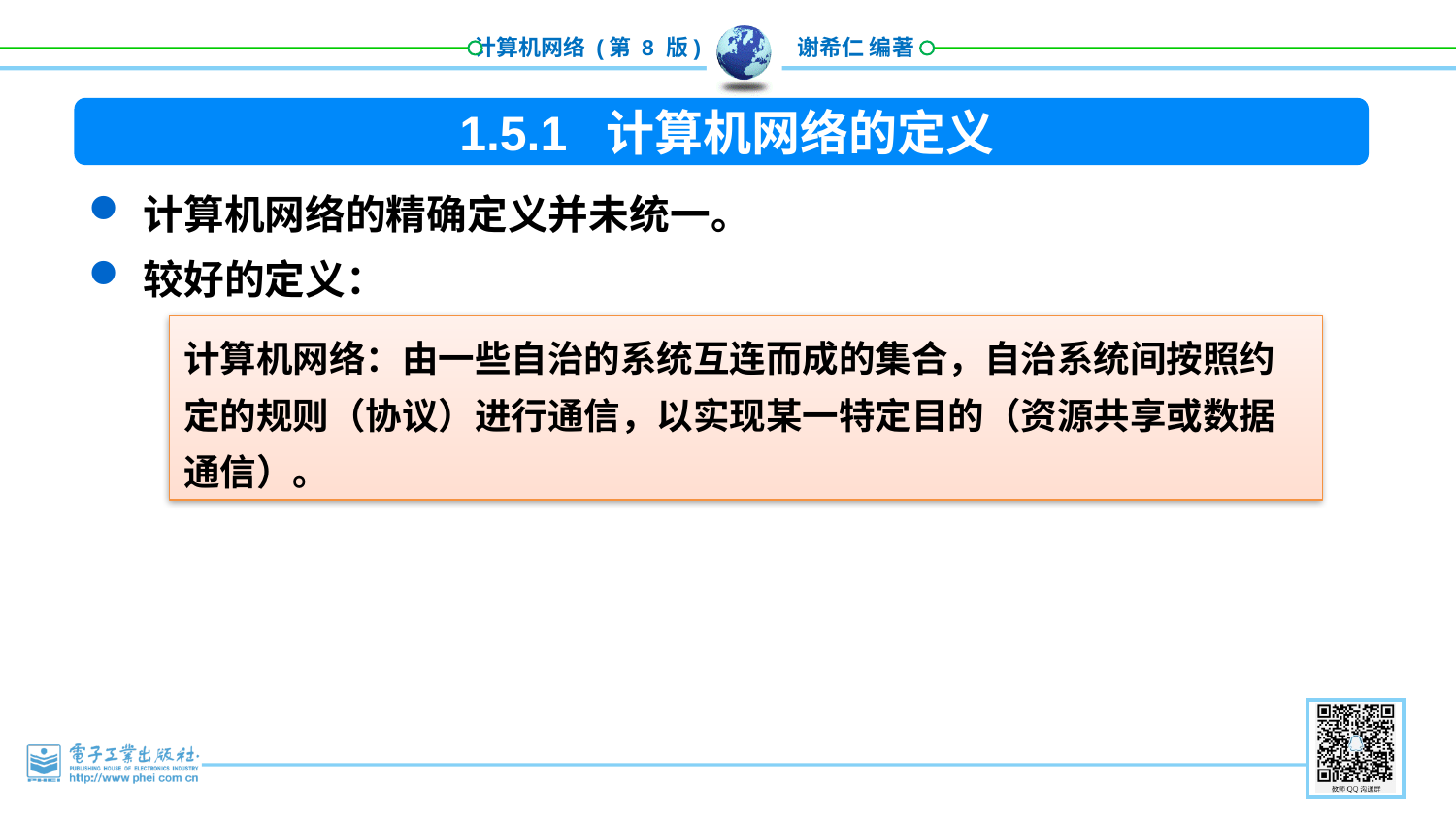

1.5.1  计算机网络的定义
计算机网络的精确定义并未统一。
较好的定义：

计算机网络：由一些自治的系统互连而成的集合，自治系统间按照约定的规则（协议）进行通信，以实现某一特定目的（资源共享或数据通信）。